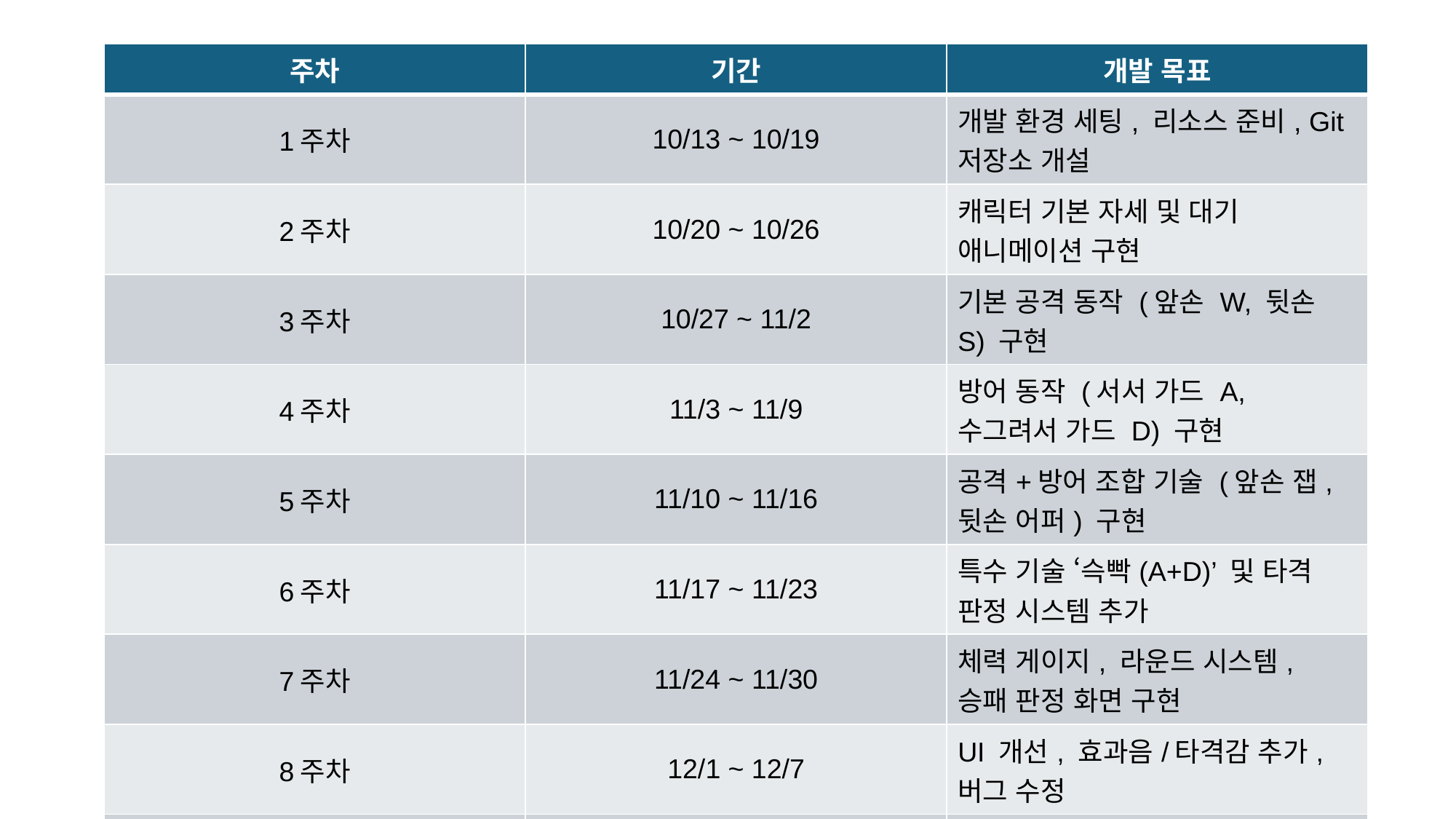

| 주차 | 기간 | 개발 목표 |
| --- | --- | --- |
| 1주차 | 10/13 ~ 10/19 | 개발 환경 세팅, 리소스 준비, Git 저장소 개설 |
| 2주차 | 10/20 ~ 10/26 | 캐릭터 기본 자세 및 대기 애니메이션 구현 |
| 3주차 | 10/27 ~ 11/2 | 기본 공격 동작 (앞손 W, 뒷손 S) 구현 |
| 4주차 | 11/3 ~ 11/9 | 방어 동작 (서서 가드 A, 수그려서 가드 D) 구현 |
| 5주차 | 11/10 ~ 11/16 | 공격+방어 조합 기술 (앞손 잽, 뒷손 어퍼) 구현 |
| 6주차 | 11/17 ~ 11/23 | 특수 기술 ‘슥빡(A+D)’ 및 타격 판정 시스템 추가 |
| 7주차 | 11/24 ~ 11/30 | 체력 게이지, 라운드 시스템, 승패 판정 화면 구현 |
| 8주차 | 12/1 ~ 12/7 | UI 개선, 효과음/타격감 추가, 버그 수정 |
| 9주차 | 12/8 ~ 12/14 | 최종 점검, 플레이 테스트, 발표 자료 제작 |